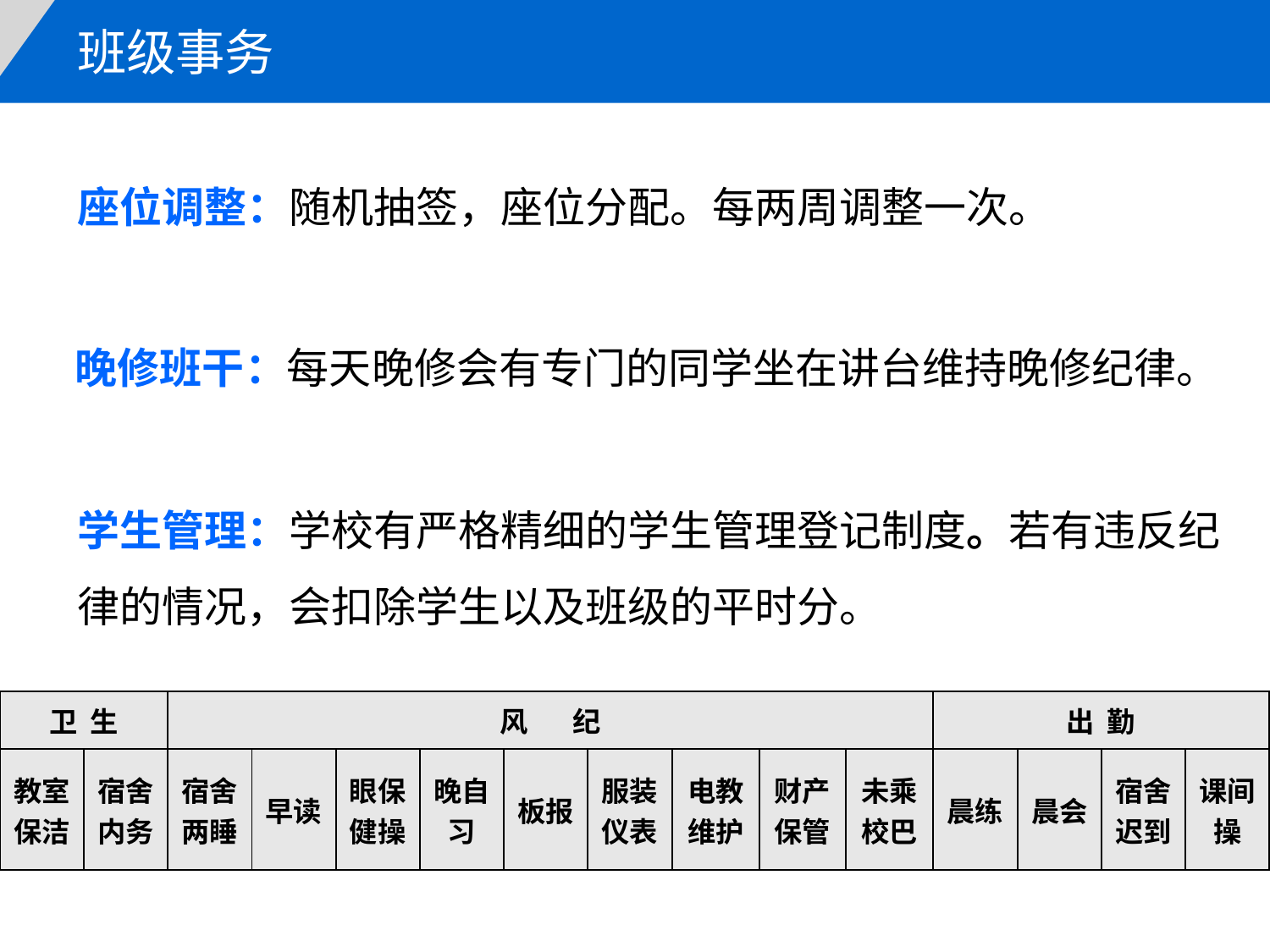

班级事务
座位调整：随机抽签，座位分配。每两周调整一次。
晚修班干：每天晚修会有专门的同学坐在讲台维持晚修纪律。
学生管理：学校有严格精细的学生管理登记制度。若有违反纪律的情况，会扣除学生以及班级的平时分。
| 卫 生 |  | 风 纪 |  |  |  |  |  |  |  |  | 出 勤 |  |  |  |
| --- | --- | --- | --- | --- | --- | --- | --- | --- | --- | --- | --- | --- | --- | --- |
| 教室 保洁 | 宿舍 内务 | 宿舍 两睡 | 早读 | 眼保 健操 | 晚自习 | 板报 | 服装 仪表 | 电教 维护 | 财产 保管 | 未乘 校巴 | 晨练 | 晨会 | 宿舍 迟到 | 课间操 |